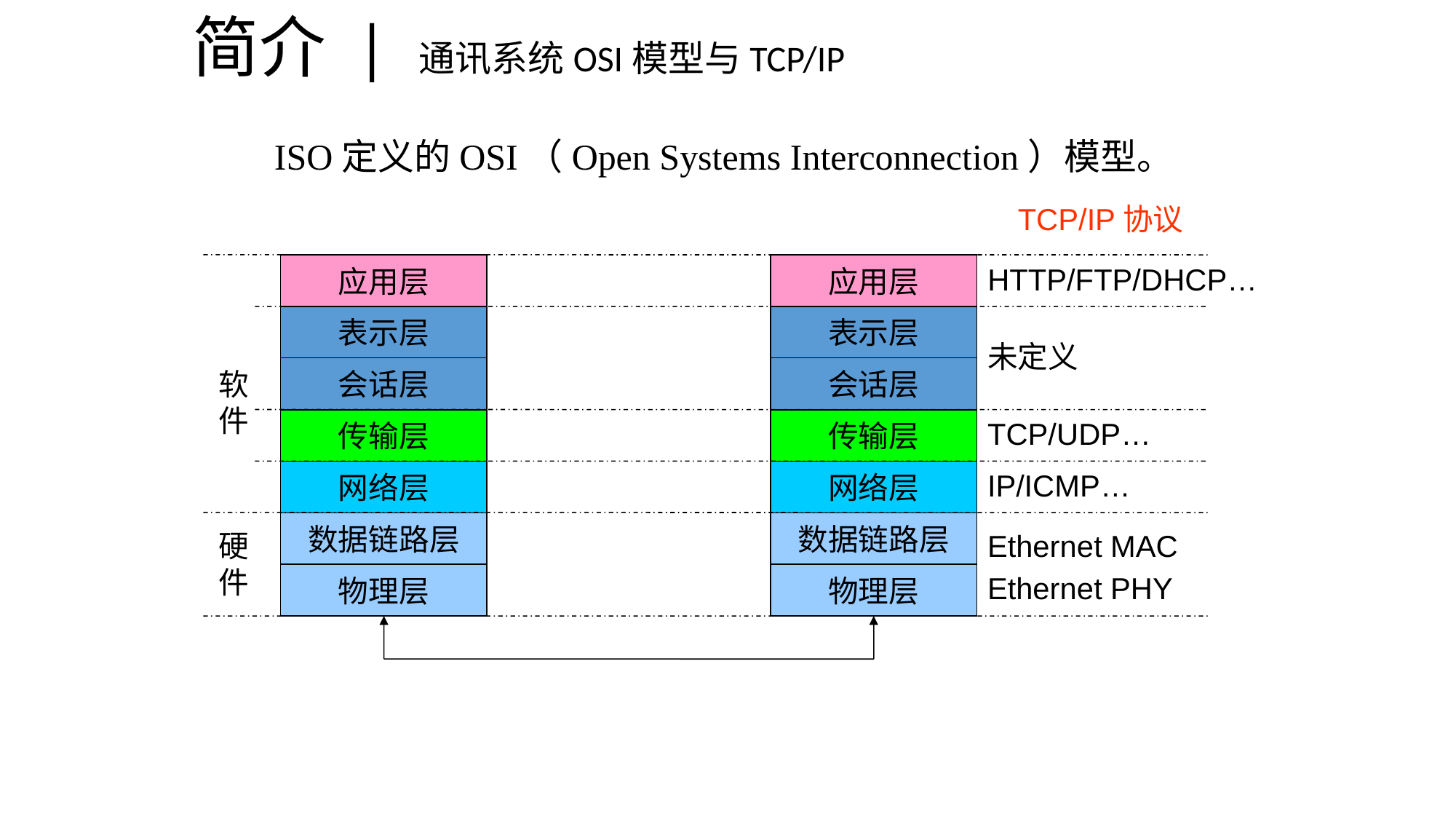

简介 | 通讯系统OSI模型与TCP/IP
ISO定义的OSI（Open Systems Interconnection）模型。
TCP/IP协议

应用层
应用层
HTTP/FTP/DHCP…

表示层
表示层
未定义
会话层
会话层
软件

TCP/UDP…
传输层
传输层

网络层
网络层
IP/ICMP…

数据链路层
数据链路层
Ethernet MAC
Ethernet PHY
硬件
物理层
物理层